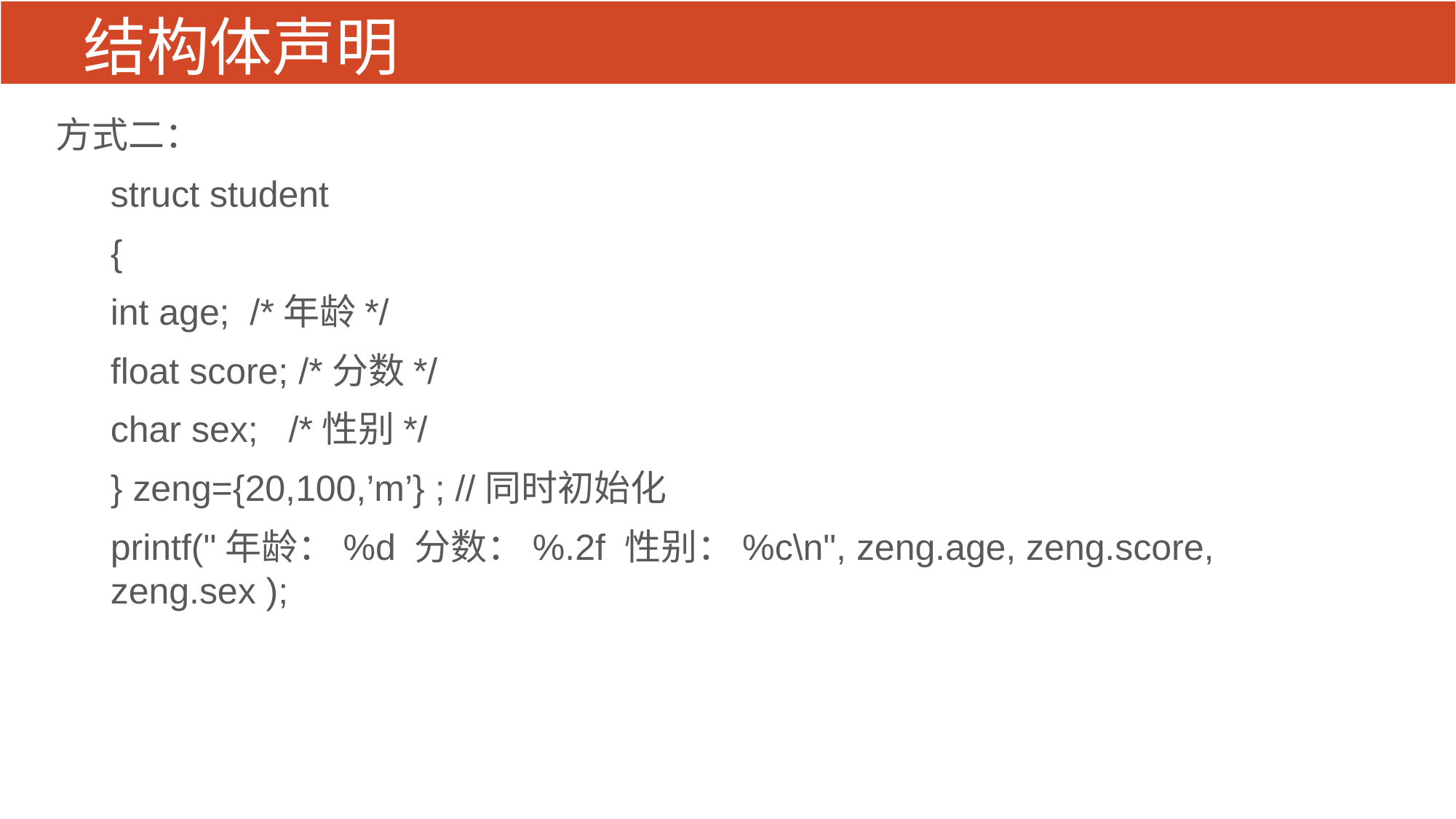

# 结构体声明
方式二：
struct student
{
int age;  /*年龄*/
float score; /*分数*/
char sex;   /*性别*/
} zeng={20,100,’m’} ; //同时初始化
printf("年龄：%d 分数：%.2f 性别：%c\n", zeng.age, zeng.score, zeng.sex );